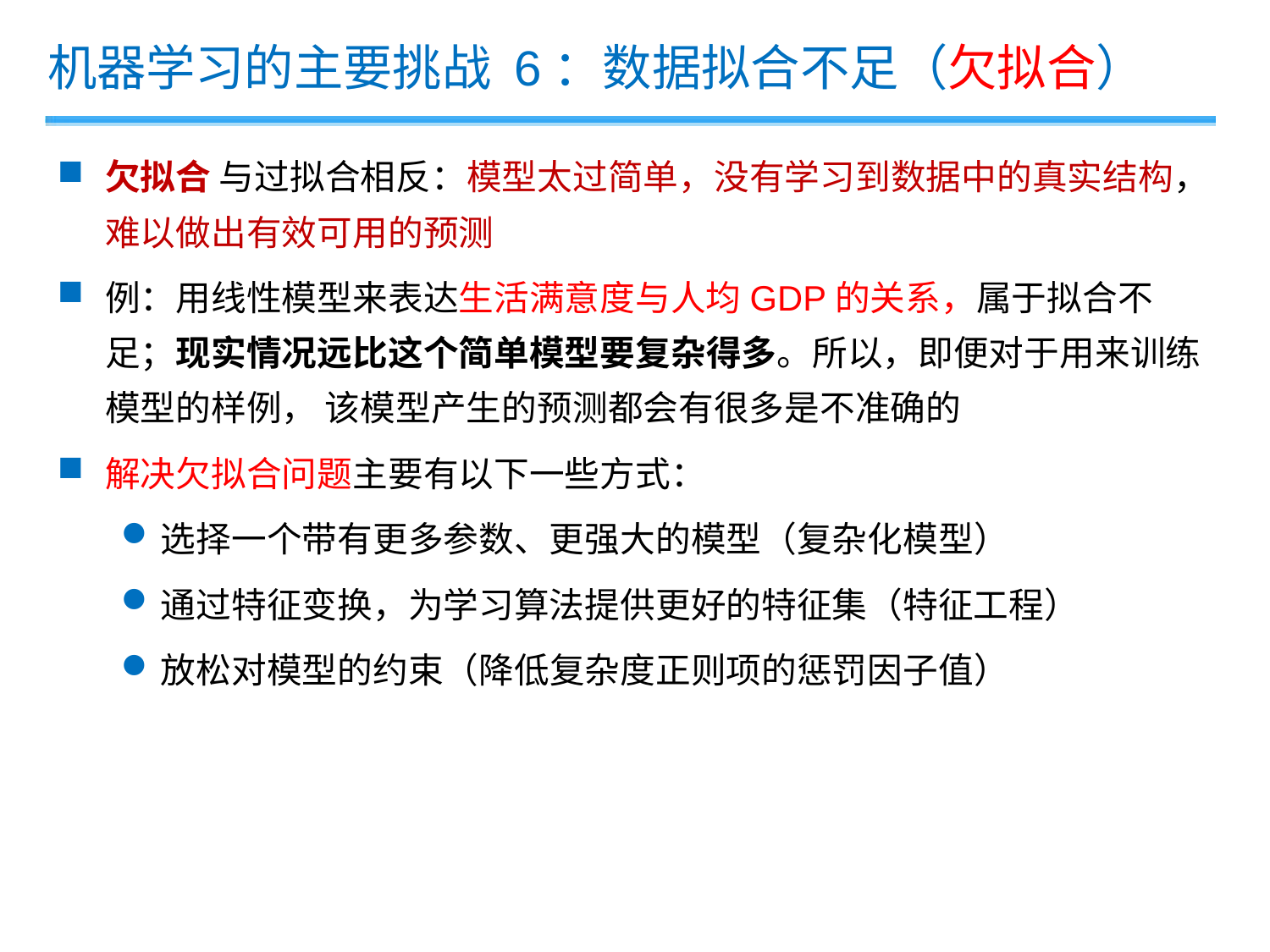

机器学习的主要挑战 6：数据拟合不足（欠拟合）
欠拟合 与过拟合相反：模型太过简单，没有学习到数据中的真实结构，难以做出有效可用的预测
例：用线性模型来表达生活满意度与人均GDP的关系，属于拟合不足；现实情况远比这个简单模型要复杂得多。所以，即便对于用来训练模型的样例， 该模型产生的预测都会有很多是不准确的
解决欠拟合问题主要有以下一些方式：
选择一个带有更多参数、更强大的模型（复杂化模型）
通过特征变换，为学习算法提供更好的特征集（特征工程）
放松对模型的约束（降低复杂度正则项的惩罚因子值）